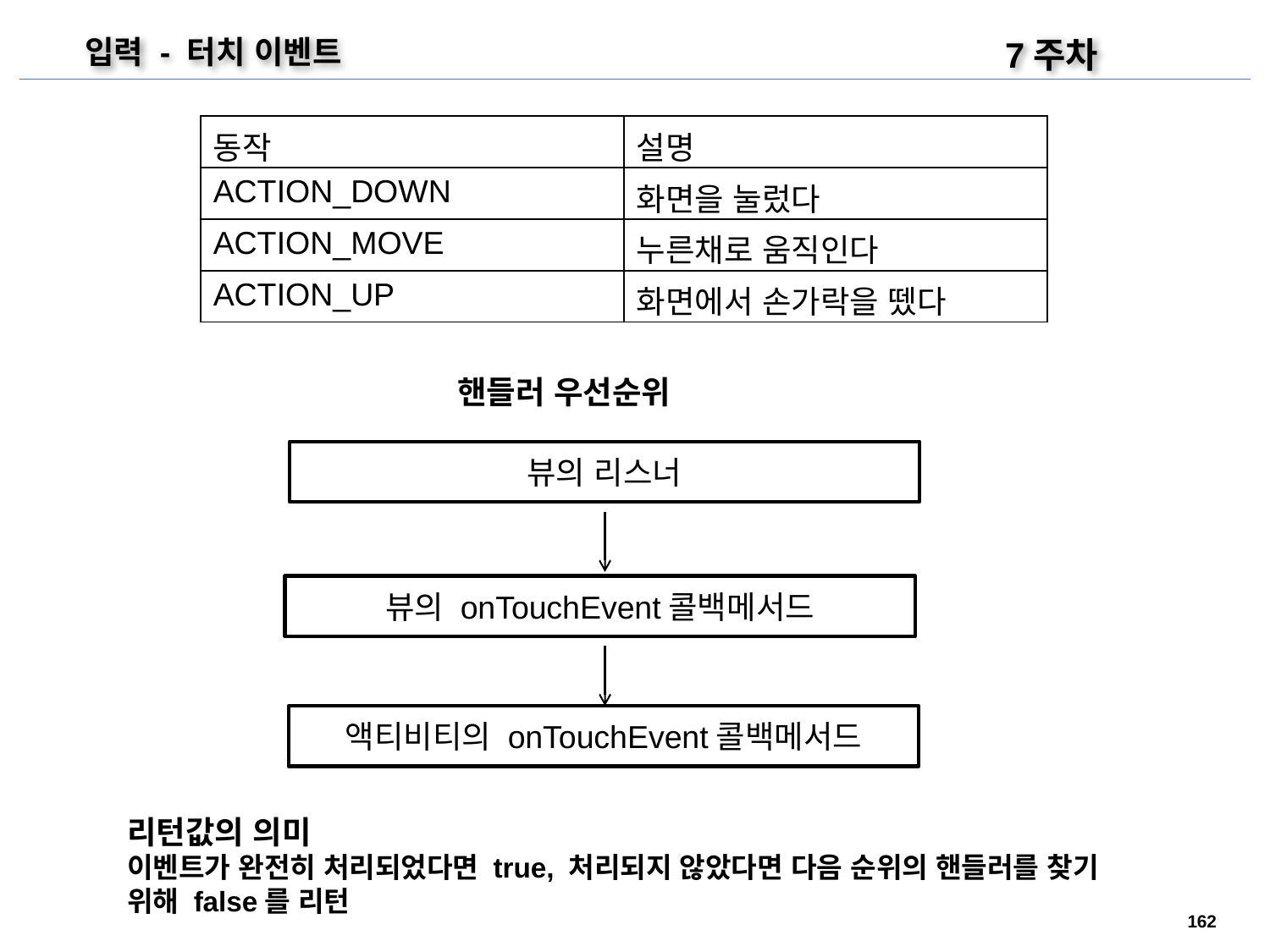

7주차
입력 - 터치 이벤트
| 동작 | 설명 |
| --- | --- |
| ACTION\_DOWN | 화면을 눌렀다 |
| ACTION\_MOVE | 누른채로 움직인다 |
| ACTION\_UP | 화면에서 손가락을 뗐다 |
핸들러 우선순위

뷰의 리스너
뷰의 onTouchEvent콜백메서드
액티비티의 onTouchEvent콜백메서드
리턴값의 의미
이벤트가 완전히 처리되었다면 true, 처리되지 않았다면 다음 순위의 핸들러를 찾기 위해 false를 리턴